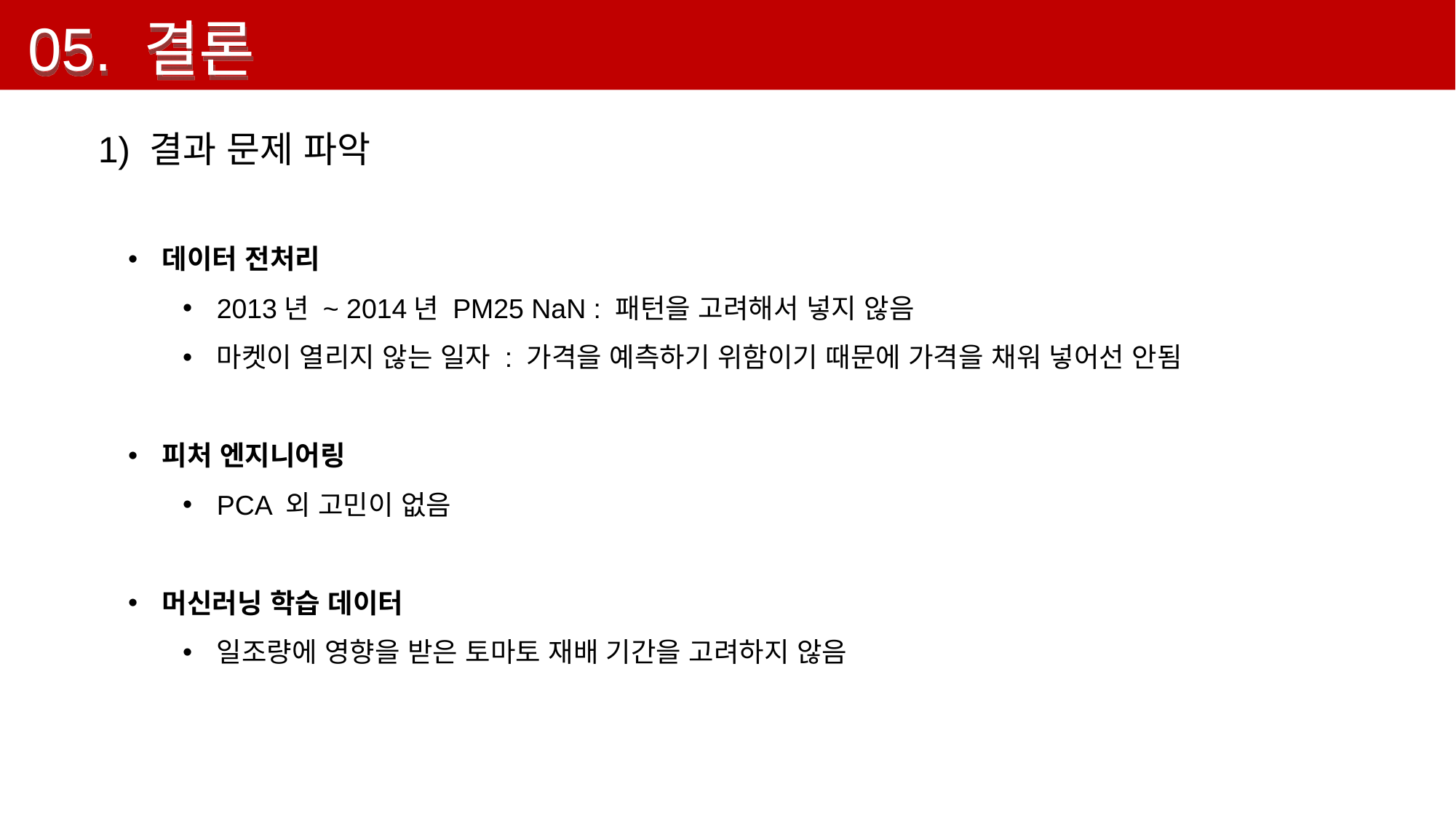

05. 결론
1) 결과 문제 파악
데이터 전처리
2013년 ~ 2014년 PM25 NaN : 패턴을 고려해서 넣지 않음
마켓이 열리지 않는 일자 : 가격을 예측하기 위함이기 때문에 가격을 채워 넣어선 안됨

피처 엔지니어링
PCA 외 고민이 없음

머신러닝 학습 데이터
일조량에 영향을 받은 토마토 재배 기간을 고려하지 않음